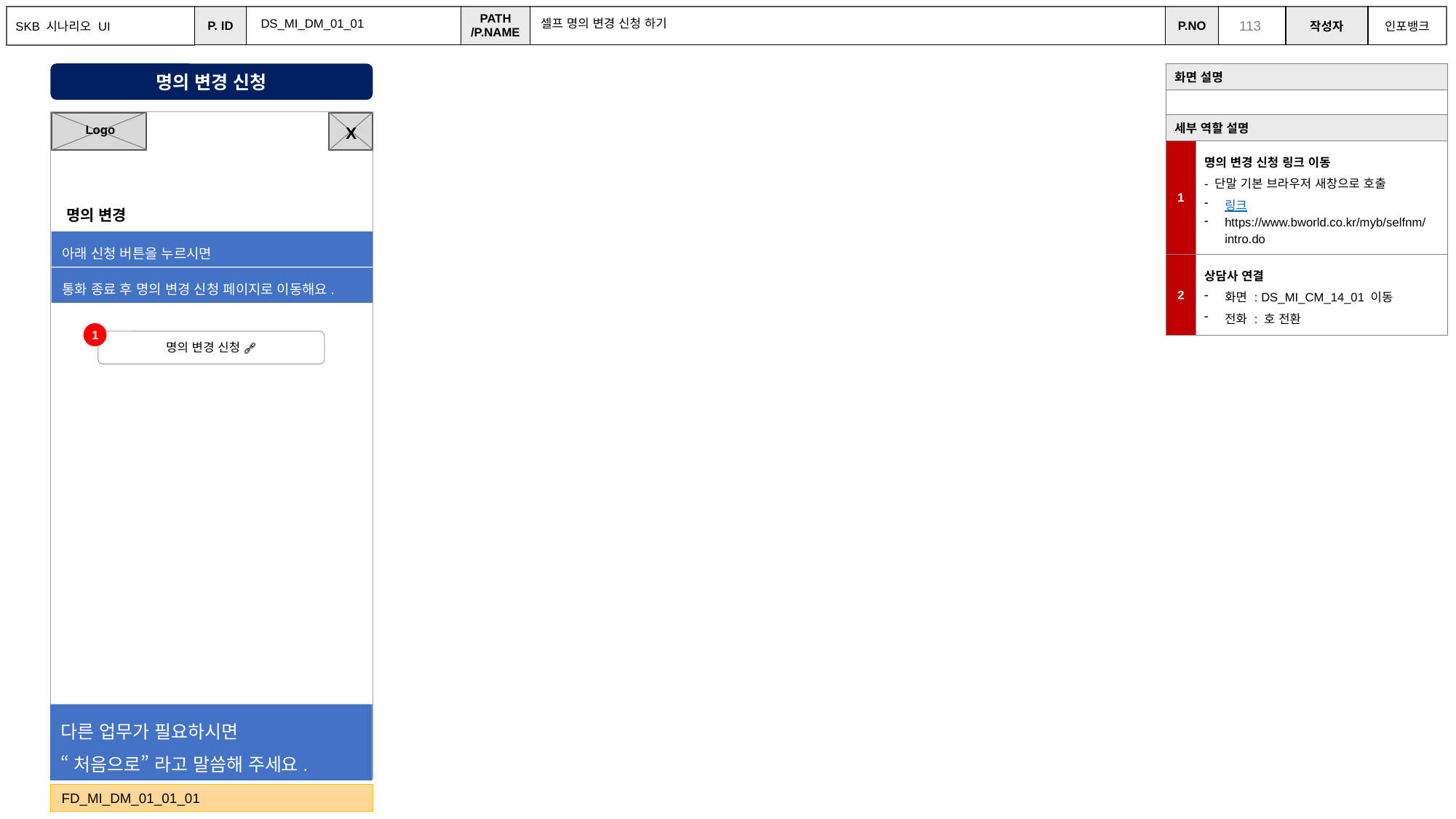

DS_MI_DM_01_01
셀프 명의 변경 신청 하기
명의 변경 신청
| 화면 설명 |  |
| --- | --- |
|  |  |
| 세부 역할 설명 |  |
| 1 | 명의 변경 신청 링크 이동 - 단말 기본 브라우저 새창으로 호출 링크 https://www.bworld.co.kr/myb/selfnm/intro.do |
| 2 | 상담사 연결 화면 : DS\_MI\_CM\_14\_01 이동 전화 : 호 전환 |

X

Logo
명의 변경
아래 신청 버튼을 누르시면
통화 종료 후 명의 변경 신청 페이지로 이동해요.
1

명의 변경 신청 🔗
다른 업무가 필요하시면
“처음으로” 라고 말씀해 주세요.
FD_MI_DM_01_01_01